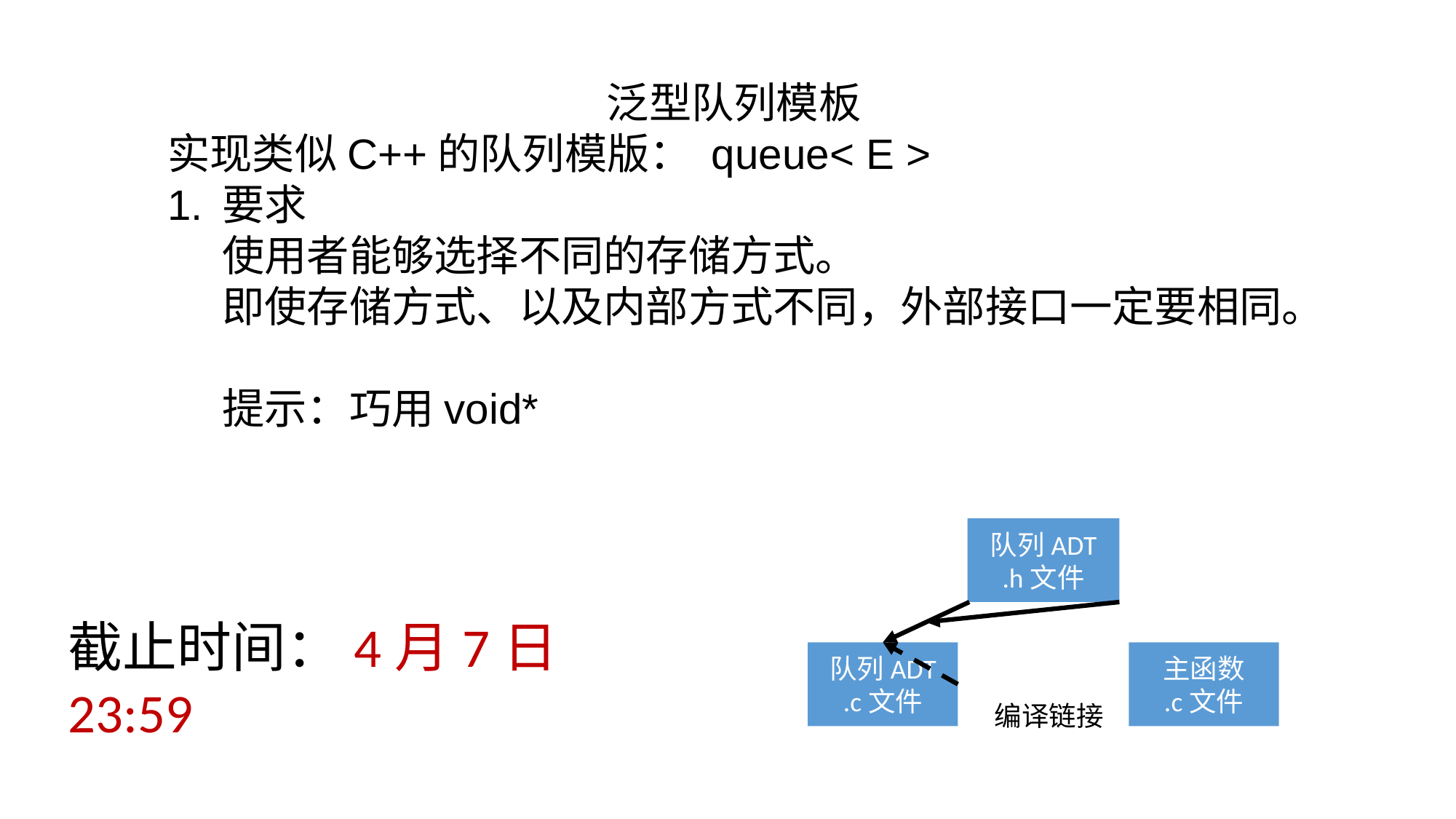

泛型队列模板
实现类似C++的队列模版： queue< E >
要求
使用者能够选择不同的存储方式。
即使存储方式、以及内部方式不同，外部接口一定要相同。

提示：巧用void*
队列ADT
.h文件
截止时间：4月7日23:59
队列ADT
.c文件
主函数
.c文件
编译链接